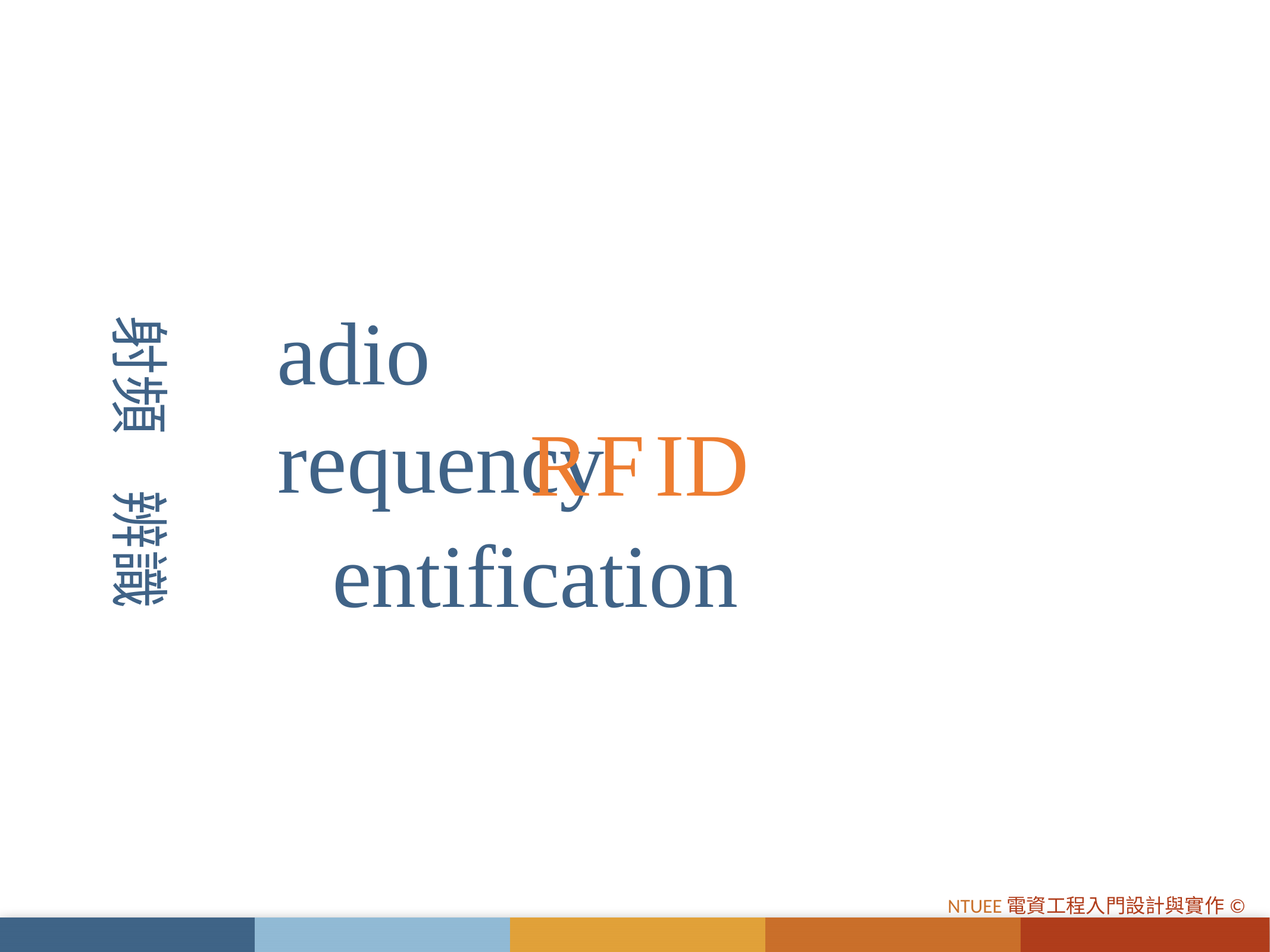

adio
射頻
requency
R
F
ID
辨識
entification